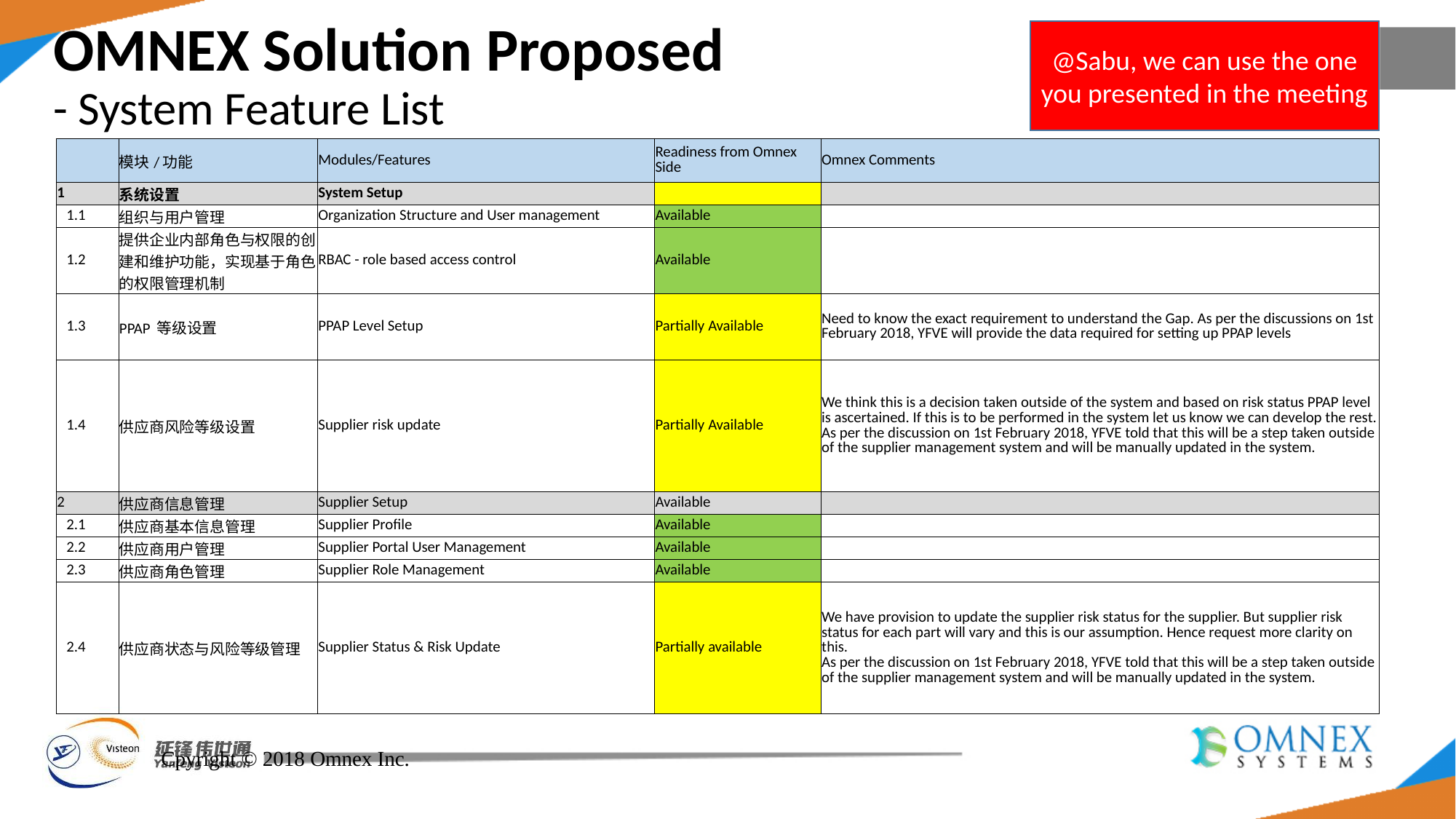

# OMNEX Solution Proposed - System Feature List
@Sabu, we can use the one you presented in the meeting
|  | 模块/功能 | Modules/Features | Readiness from Omnex Side | Omnex Comments |
| --- | --- | --- | --- | --- |
| 1 | 系统设置 | System Setup |  |  |
| 1.1 | 组织与用户管理 | Organization Structure and User management | Available |  |
| 1.2 | 提供企业内部角色与权限的创建和维护功能，实现基于角色的权限管理机制 | RBAC - role based access control | Available |  |
| 1.3 | PPAP 等级设置 | PPAP Level Setup | Partially Available | Need to know the exact requirement to understand the Gap. As per the discussions on 1st February 2018, YFVE will provide the data required for setting up PPAP levels |
| 1.4 | 供应商风险等级设置 | Supplier risk update | Partially Available | We think this is a decision taken outside of the system and based on risk status PPAP level is ascertained. If this is to be performed in the system let us know we can develop the rest. As per the discussion on 1st February 2018, YFVE told that this will be a step taken outside of the supplier management system and will be manually updated in the system. |
| 2 | 供应商信息管理 | Supplier Setup | Available |  |
| 2.1 | 供应商基本信息管理 | Supplier Profile | Available |  |
| 2.2 | 供应商用户管理 | Supplier Portal User Management | Available |  |
| 2.3 | 供应商角色管理 | Supplier Role Management | Available |  |
| 2.4 | 供应商状态与风险等级管理 | Supplier Status & Risk Update | Partially available | We have provision to update the supplier risk status for the supplier. But supplier risk status for each part will vary and this is our assumption. Hence request more clarity on this. As per the discussion on 1st February 2018, YFVE told that this will be a step taken outside of the supplier management system and will be manually updated in the system. |

Cpyright © 2018 Omnex Inc.